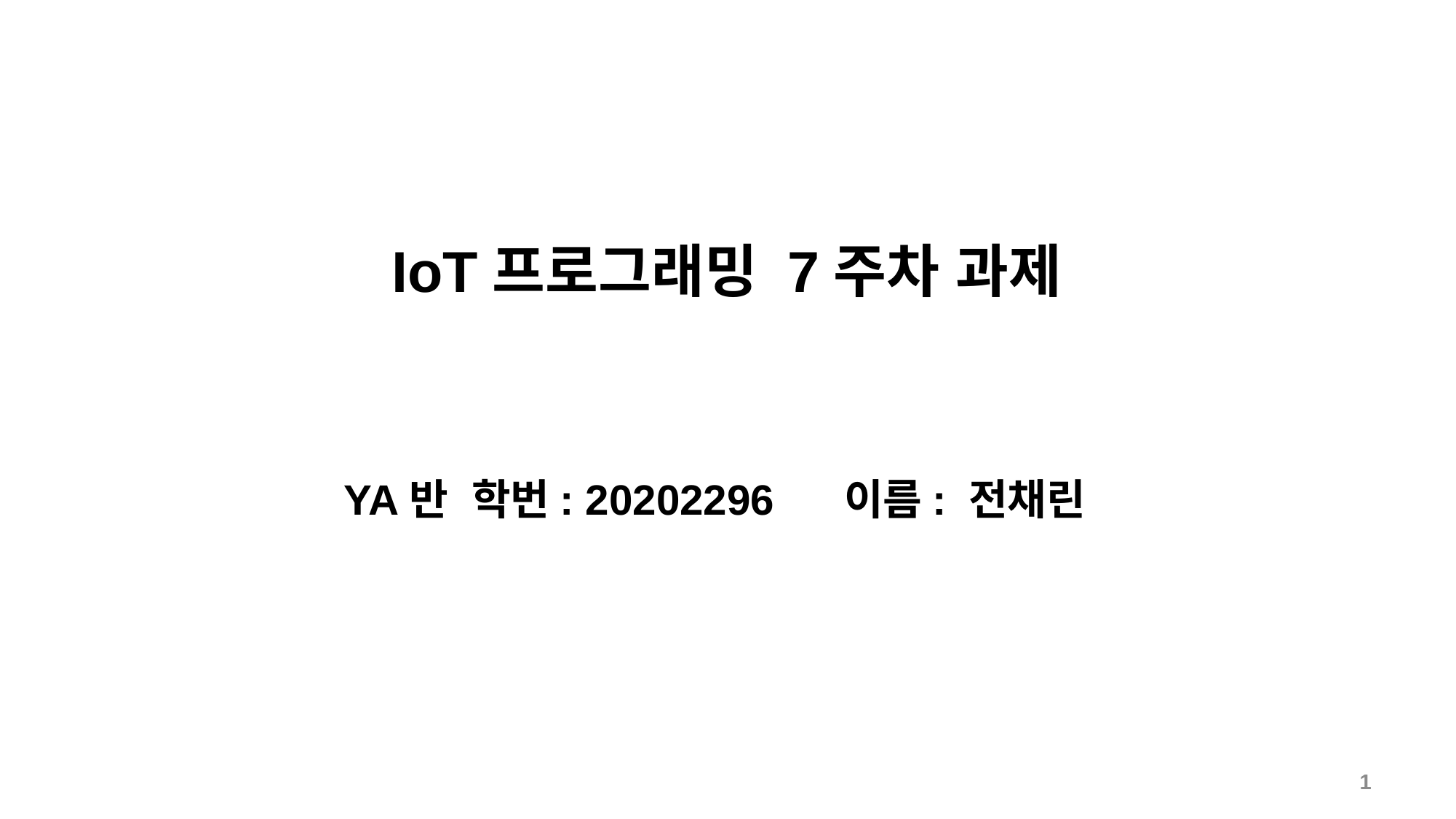

IoT프로그래밍 7주차 과제
YA반  학번: 20202296     이름: 전채린
1